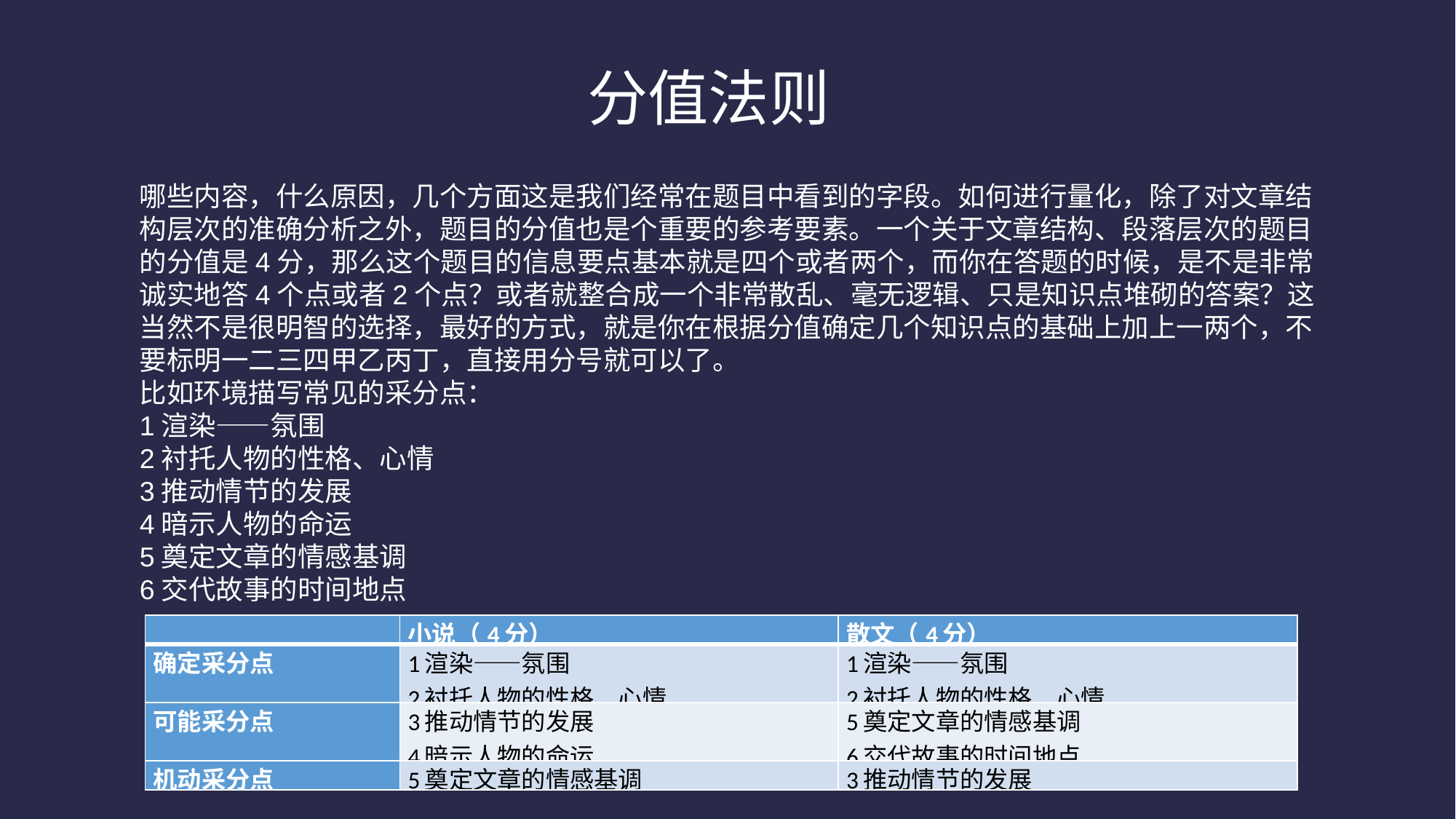

分值法则
哪些内容，什么原因，几个方面这是我们经常在题目中看到的字段。如何进行量化，除了对文章结构层次的准确分析之外，题目的分值也是个重要的参考要素。一个关于文章结构、段落层次的题目的分值是4分，那么这个题目的信息要点基本就是四个或者两个，而你在答题的时候，是不是非常诚实地答4个点或者2个点？或者就整合成一个非常散乱、毫无逻辑、只是知识点堆砌的答案？这当然不是很明智的选择，最好的方式，就是你在根据分值确定几个知识点的基础上加上一两个，不要标明一二三四甲乙丙丁，直接用分号就可以了。
比如环境描写常见的采分点：
1渲染——氛围
2衬托人物的性格、心情
3推动情节的发展
4暗示人物的命运
5奠定文章的情感基调
6交代故事的时间地点
|  | 小说（4分） | 散文（4分） |
| --- | --- | --- |
| 确定采分点 | 1渲染——氛围 2衬托人物的性格、心情 | 1渲染——氛围 2衬托人物的性格、心情 |
| 可能采分点 | 3推动情节的发展 4暗示人物的命运 | 5奠定文章的情感基调 6交代故事的时间地点 |
| 机动采分点 | 5奠定文章的情感基调 | 3推动情节的发展 |